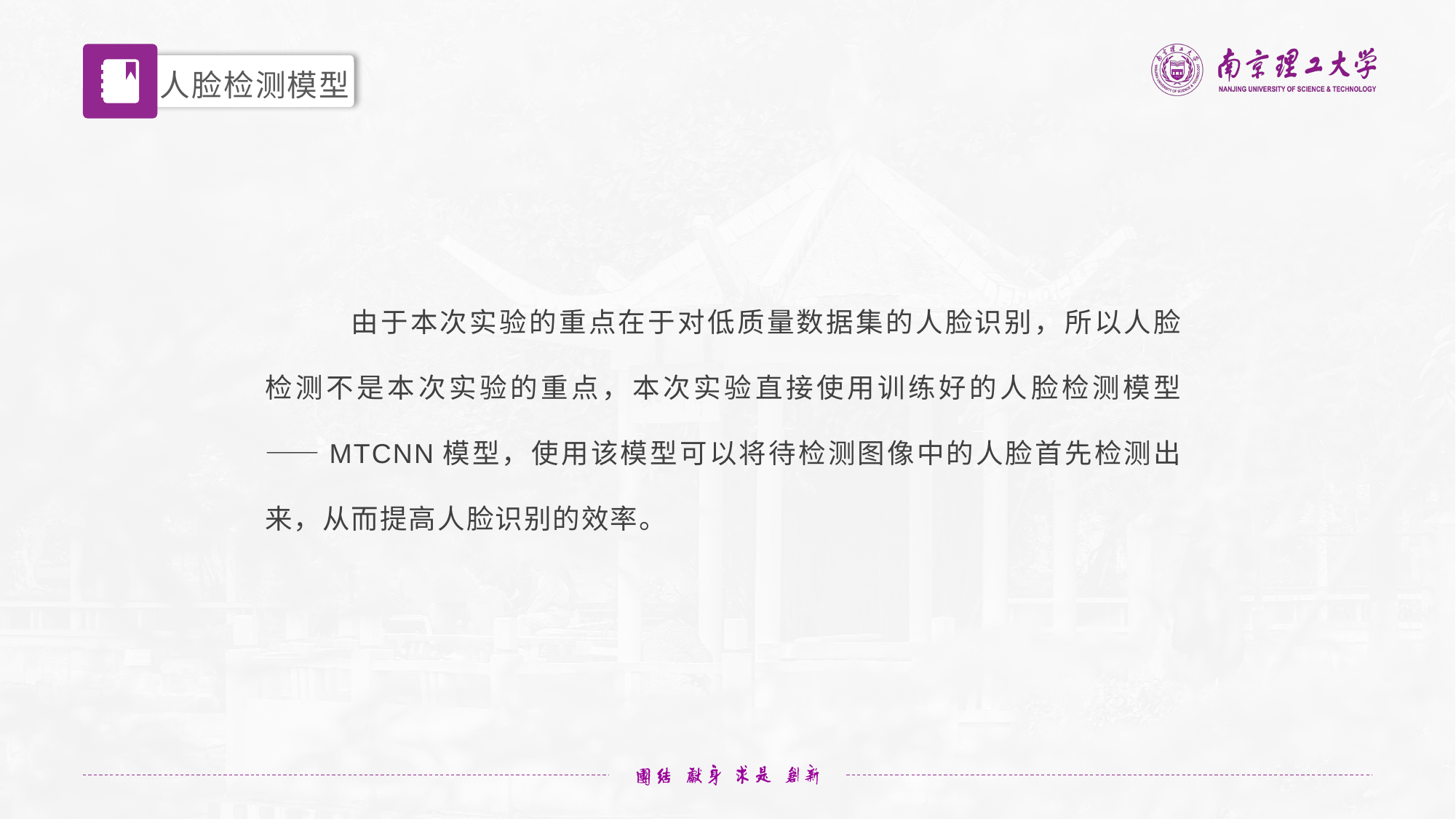

人脸检测模型
由于本次实验的重点在于对低质量数据集的人脸识别，所以人脸检测不是本次实验的重点，本次实验直接使用训练好的人脸检测模型——MTCNN模型，使用该模型可以将待检测图像中的人脸首先检测出来，从而提高人脸识别的效率。